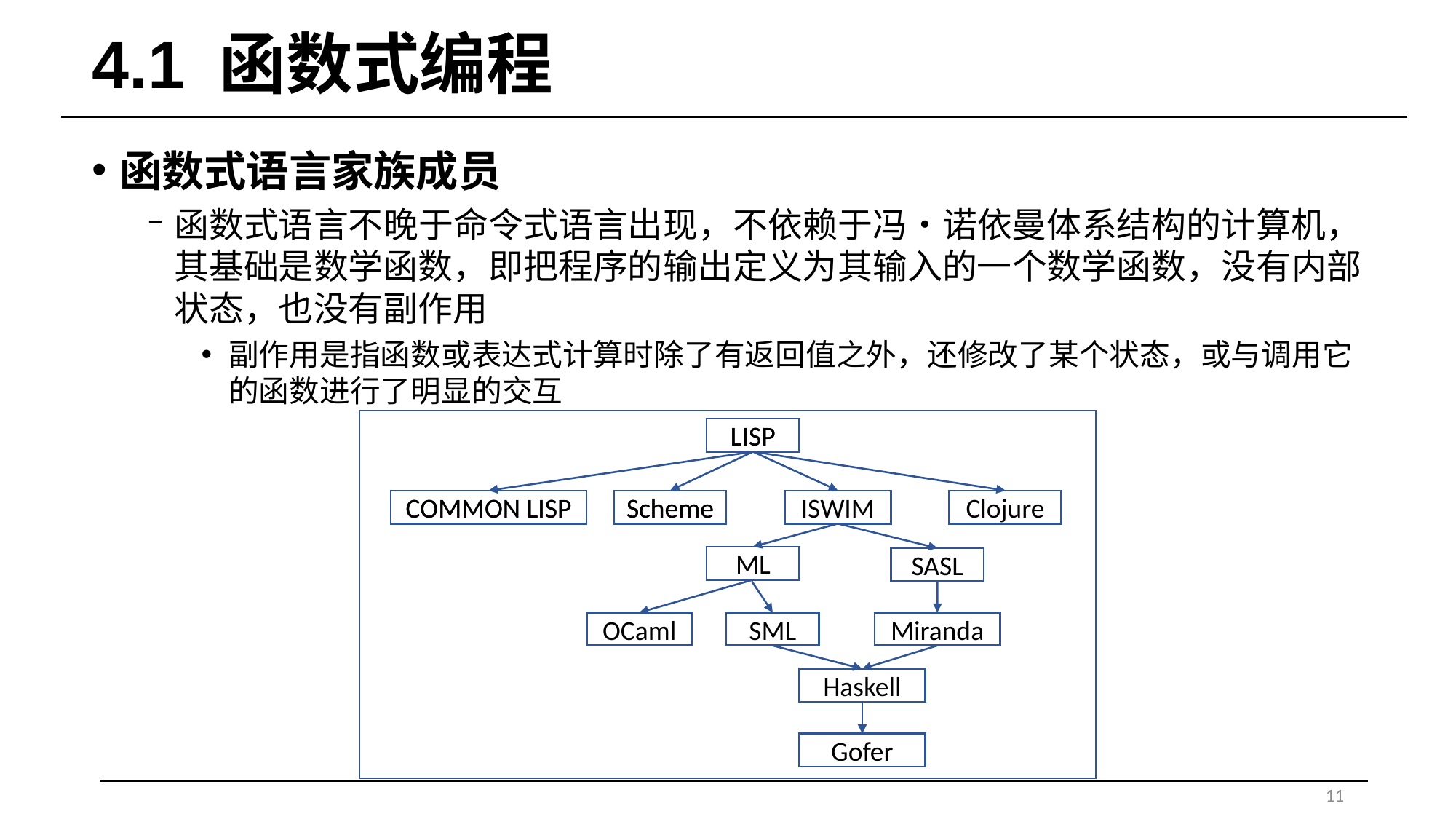

# 4.1 函数式编程
函数式语言家族成员
函数式语言不晚于命令式语言出现，不依赖于冯•诺依曼体系结构的计算机，其基础是数学函数，即把程序的输出定义为其输入的一个数学函数，没有内部状态，也没有副作用
副作用是指函数或表达式计算时除了有返回值之外，还修改了某个状态，或与调用它的函数进行了明显的交互

LISP
LISP
COMMON LISP
COMMON LISP
Scheme
Scheme
ISWIM
Clojure
ML
SASL
OCaml
SML
Miranda
Haskell
Gofer
11